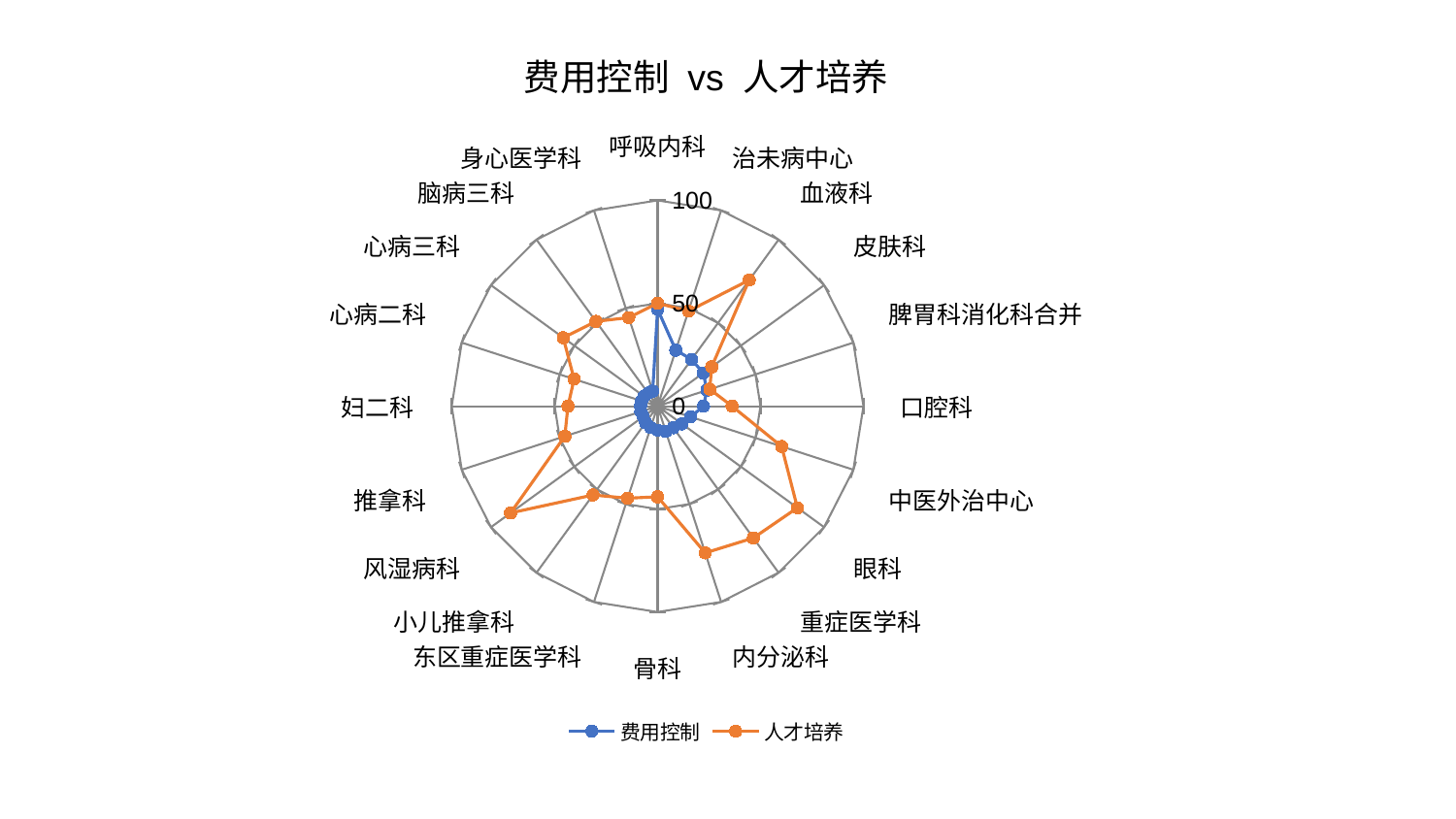

### Chart: 费用控制 vs 人才培养

| Category | 费用控制 | 人才培养 |
|---|---|---|
| 呼吸内科 | 47.077973912574535 | 50.031629287571356 |
| 治未病中心 | 28.633206741636943 | 48.56405290227843 |
| 血液科 | 28.080327376609187 | 75.77053393959201 |
| 皮肤科 | 27.45172955848078 | 32.512620961429114 |
| 脾胃科消化科合并 | 25.202839925381323 | 26.689097724518216 |
| 口腔科 | 22.336288700351993 | 36.216442268400755 |
| 中医外治中心 | 16.814910877084362 | 63.39517606598303 |
| 眼科 | 14.611089611197606 | 83.99334051056019 |
| 重症医学科 | 12.943975837986393 | 79.15561773426735 |
| 内分泌科 | 12.827225889431453 | 74.93850793633788 |
| 骨科 | 11.638526635334985 | 44.03948519603818 |
| 东区重症医学科 | 10.93647890937587 | 47.02310804745388 |
| 小儿推拿科 | 9.919776957208331 | 53.34941046175689 |
| 风湿病科 | 8.596583284310318 | 88.24030320848034 |
| 推拿科 | 8.55922776236176 | 47.36705714841284 |
| 妇二科 | 8.283334738713386 | 43.51461215365208 |
| 心病二科 | 8.16661194926379 | 42.63599182975424 |
| 心病三科 | 8.138430199042354 | 56.63336988399854 |
| 脑病三科 | 7.798376880099382 | 50.94457743126993 |
| 身心医学科 | 7.718393742456581 | 45.277929183762616 |
48